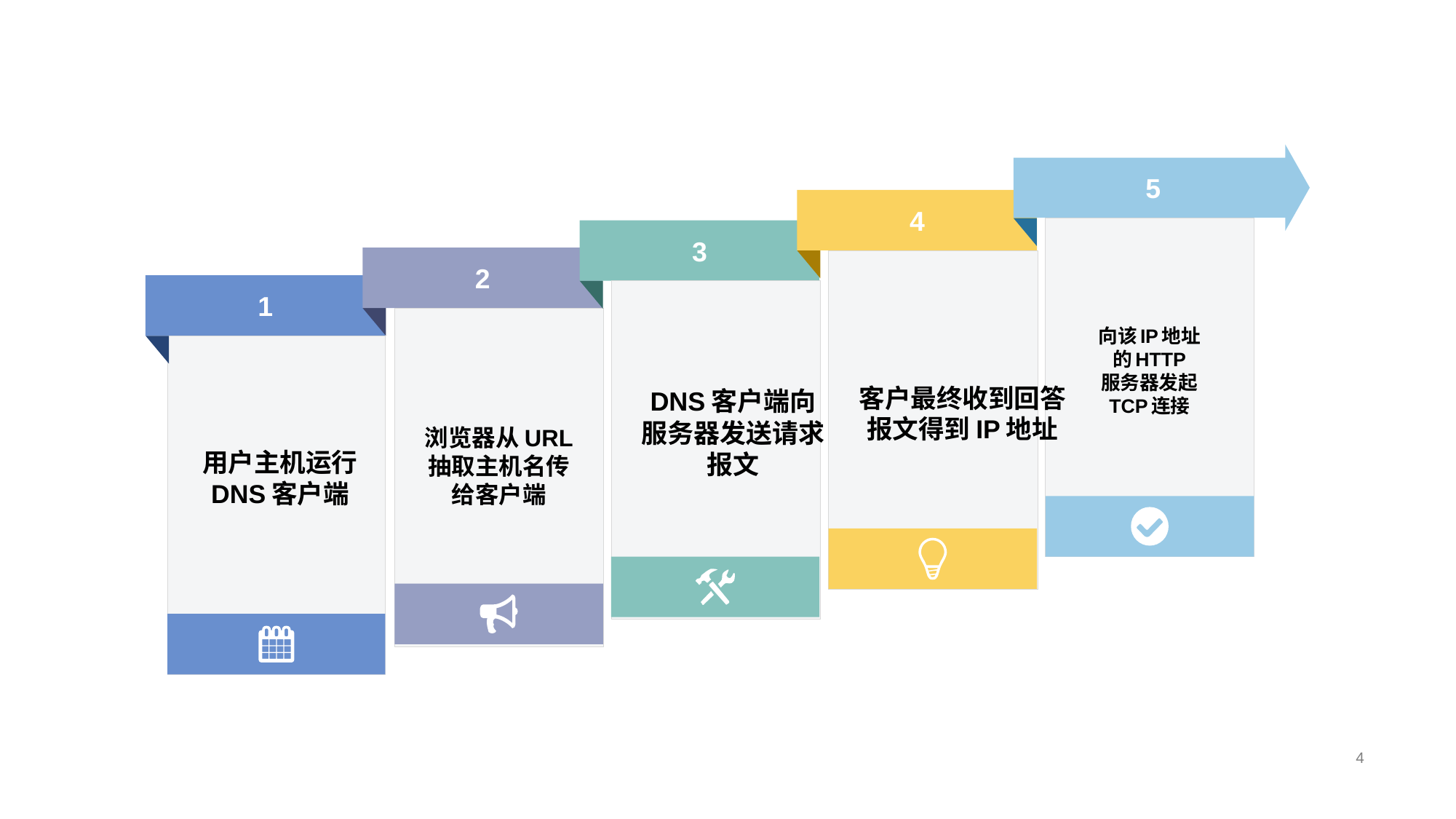

5
4

3
2

1

用户主机运行
DNS客户端

向该IP地址
的HTTP
服务器发起
TCP连接
客户最终收到回答
报文得到IP地址
DNS客户端向
服务器发送请求
报文
浏览器从URL
抽取主机名传
给客户端
4